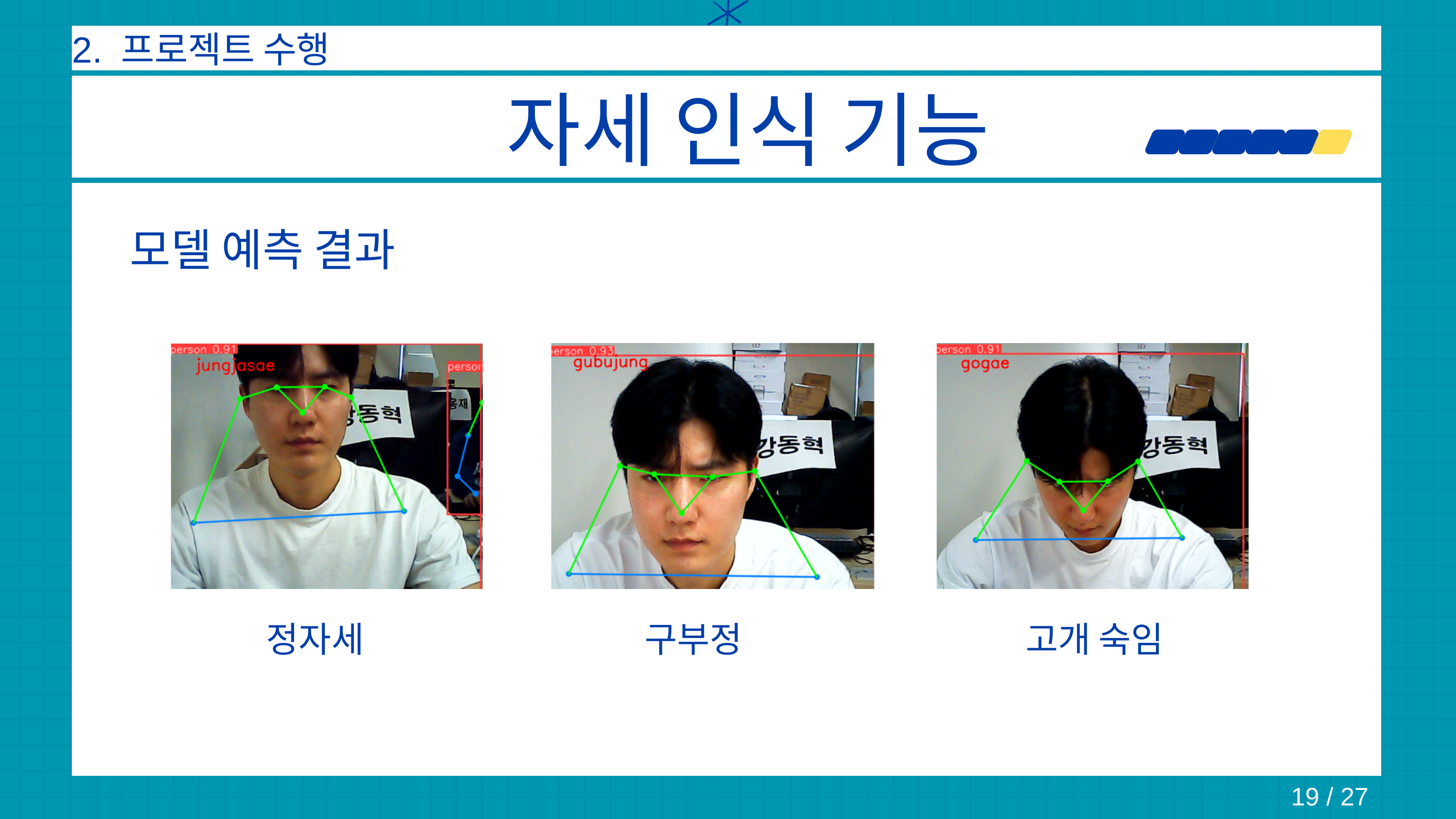

2. 프로젝트 수행

자세 인식 기능

모델 예측 결과

정자세
구부정
고개 숙임
19 / 27